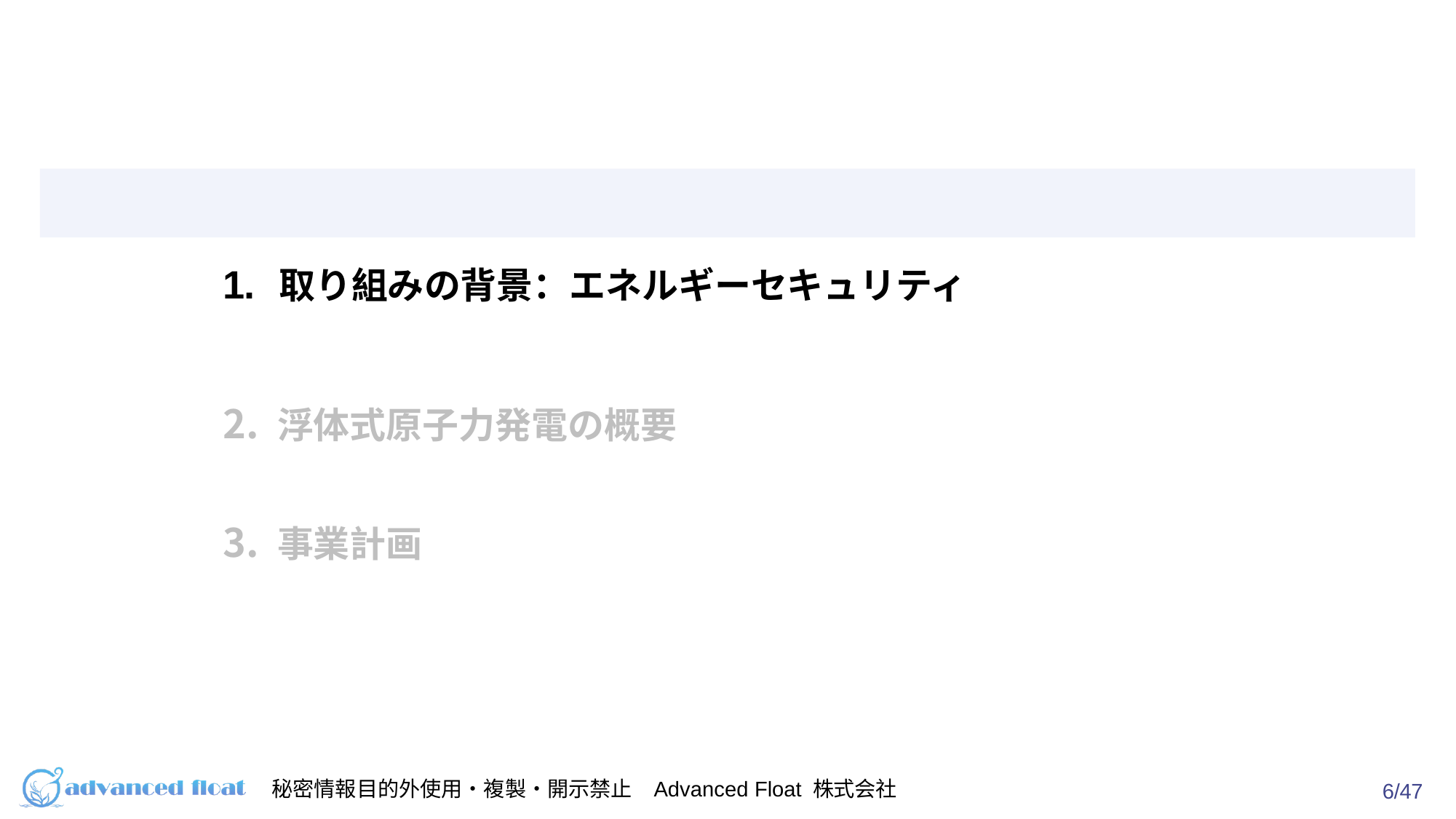

1.	取り組みの背景：エネルギーセキュリティ
浮体式原⼦⼒発電の概要

事業計画
秘密情報⽬的外使⽤・複製・開⽰禁⽌
Advanced Float 株式会社
6/47